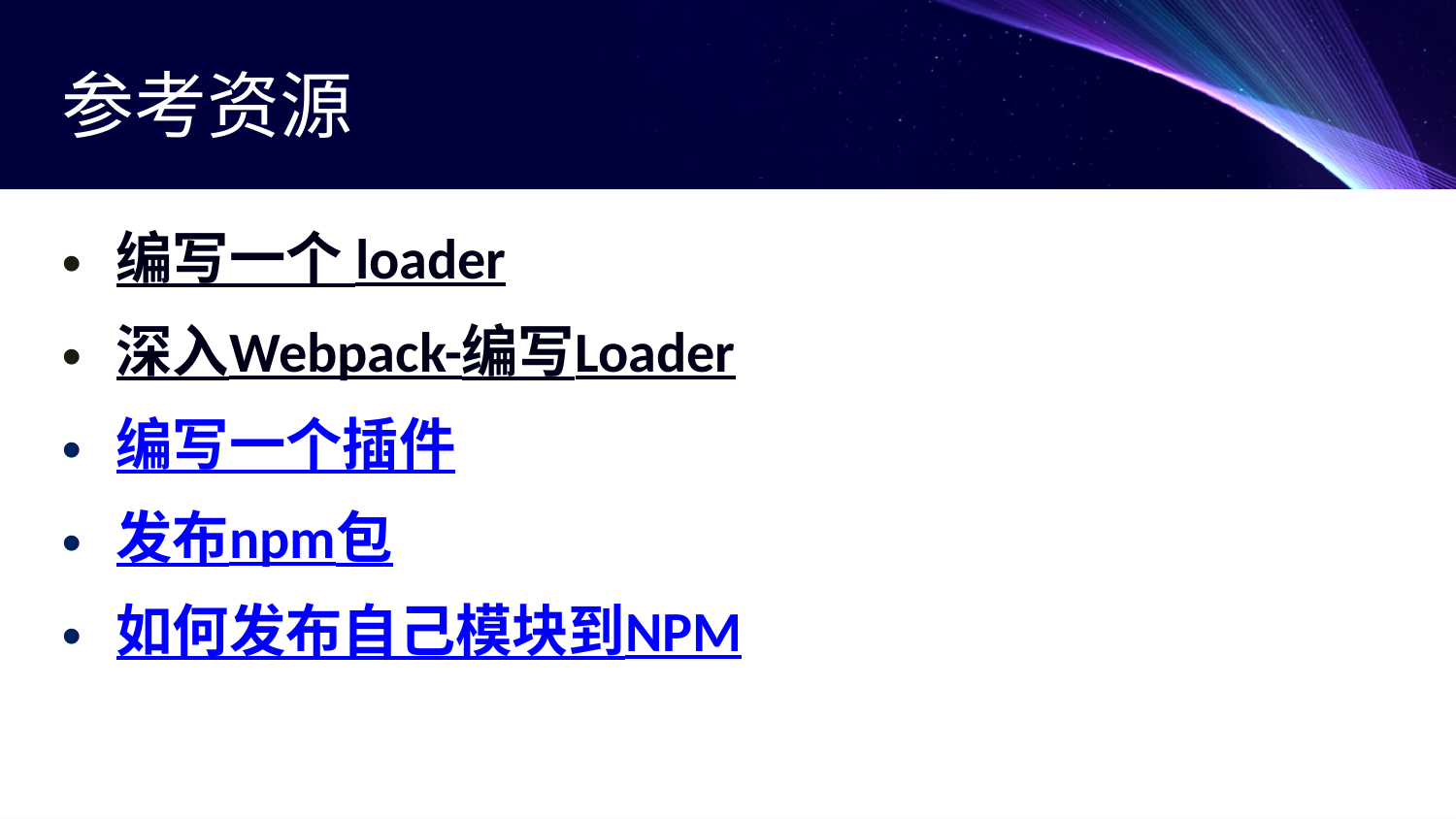

# 参考资源
编写一个 loader
深入Webpack-编写Loader
编写一个插件
发布npm包
如何发布自己模块到NPM